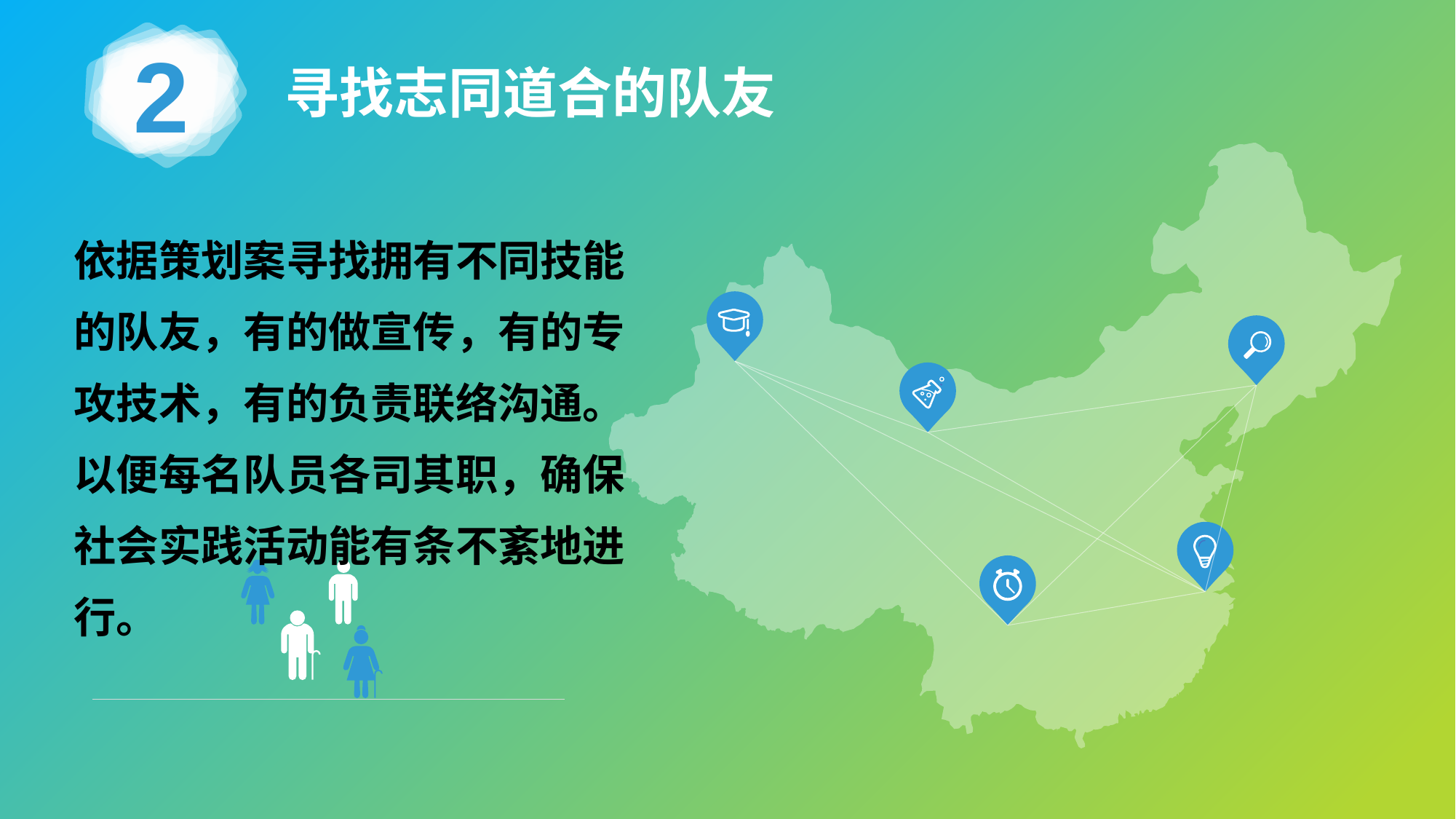

2

寻找志同道合的队友

依据策划案寻找拥有不同技能的队友，有的做宣传，有的专攻技术，有的负责联络沟通。以便每名队员各司其职，确保社会实践活动能有条不紊地进行。